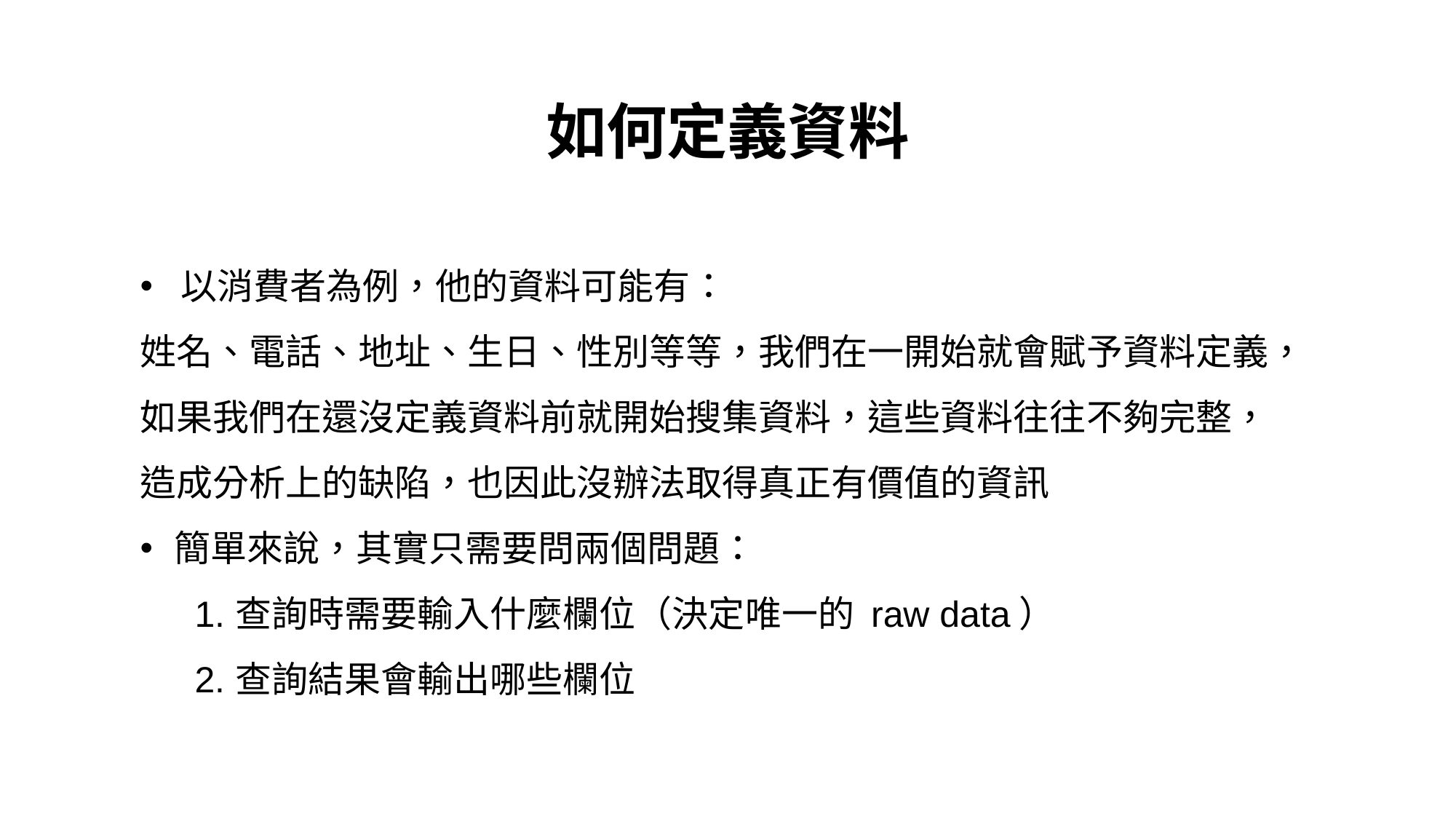

如何定義資料
以消費者為例，他的資料可能有：
姓名、電話、地址、生日、性別等等，我們在一開始就會賦予資料定義，
如果我們在還沒定義資料前就開始搜集資料，這些資料往往不夠完整，
造成分析上的缺陷，也因此沒辦法取得真正有價值的資訊
簡單來說，其實只需要問兩個問題：
查詢時需要輸入什麼欄位（決定唯一的 raw data）
查詢結果會輸出哪些欄位